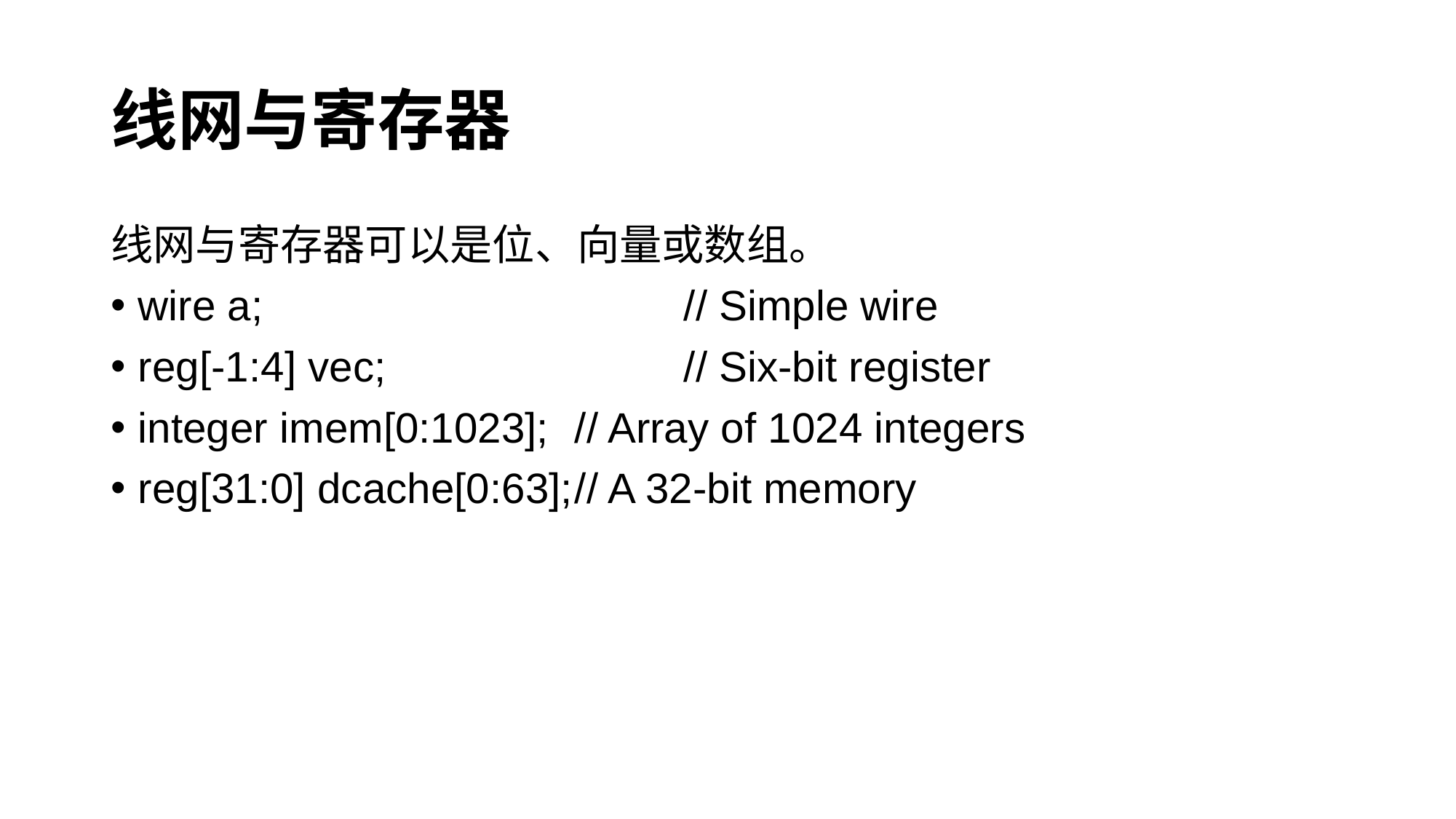

# 线网与寄存器
线网与寄存器可以是位、向量或数组。
wire a;				// Simple wire
reg[-1:4] vec;			// Six-bit register
integer imem[0:1023];	// Array of 1024 integers
reg[31:0] dcache[0:63];	// A 32-bit memory